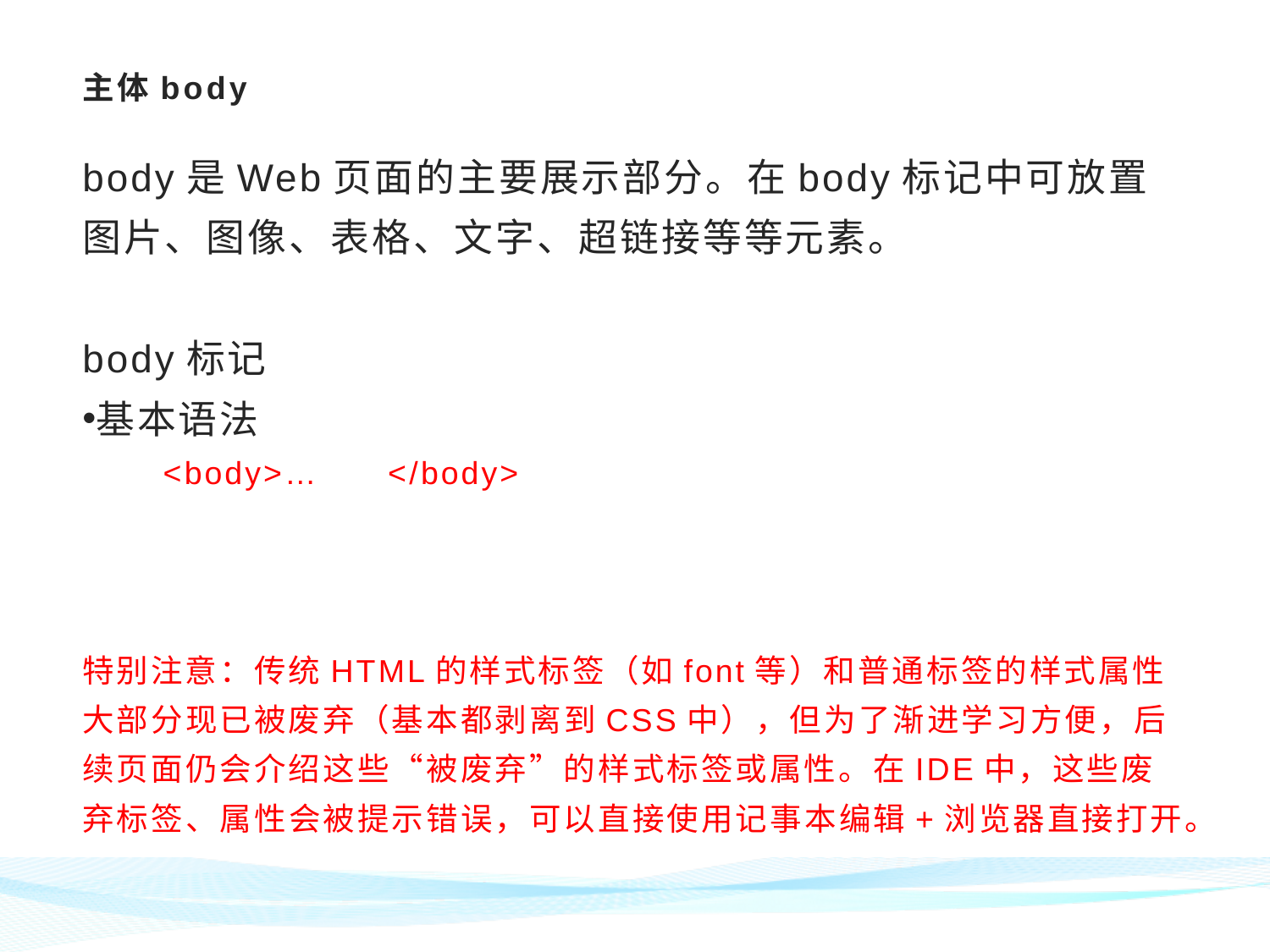

# 主体body
body是Web页面的主要展示部分。在body标记中可放置图片、图像、表格、文字、超链接等等元素。

body标记
基本语法
       <body>…      </body>

特别注意：传统HTML的样式标签（如font等）和普通标签的样式属性大部分现已被废弃（基本都剥离到CSS中），但为了渐进学习方便，后续页面仍会介绍这些“被废弃”的样式标签或属性。在IDE中，这些废弃标签、属性会被提示错误，可以直接使用记事本编辑+浏览器直接打开。